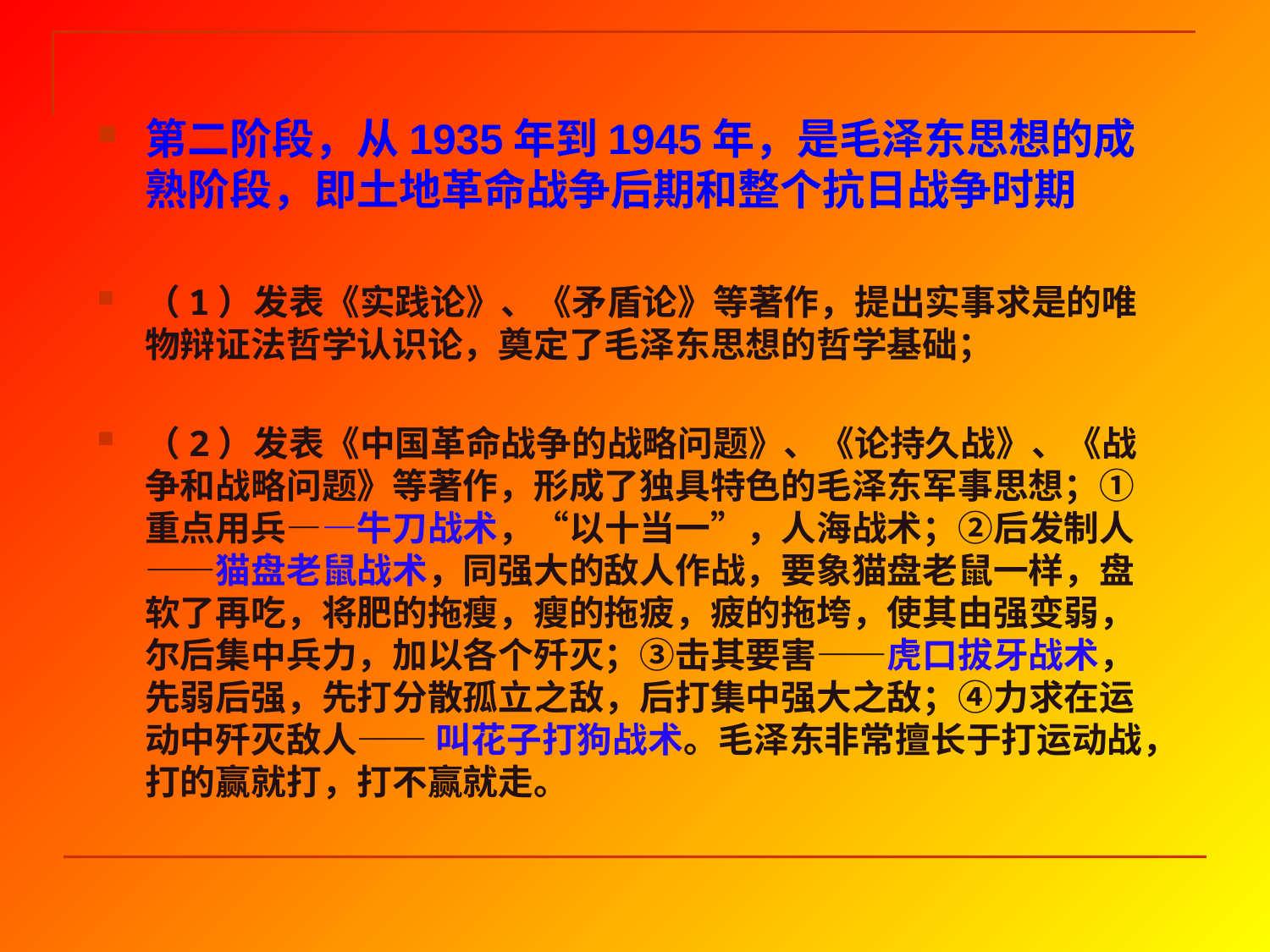

第二阶段，从1935年到1945年，是毛泽东思想的成熟阶段，即土地革命战争后期和整个抗日战争时期

（1）发表《实践论》、《矛盾论》等著作，提出实事求是的唯物辩证法哲学认识论，奠定了毛泽东思想的哲学基础；

（2）发表《中国革命战争的战略问题》、《论持久战》、《战争和战略问题》等著作，形成了独具特色的毛泽东军事思想；①重点用兵——牛刀战术，“以十当一”，人海战术；②后发制人——猫盘老鼠战术，同强大的敌人作战，要象猫盘老鼠一样，盘软了再吃，将肥的拖瘦，瘦的拖疲，疲的拖垮，使其由强变弱，尔后集中兵力，加以各个歼灭；③击其要害——虎口拔牙战术，先弱后强，先打分散孤立之敌，后打集中强大之敌；④力求在运动中歼灭敌人—— 叫花子打狗战术。毛泽东非常擅长于打运动战，打的赢就打，打不赢就走。